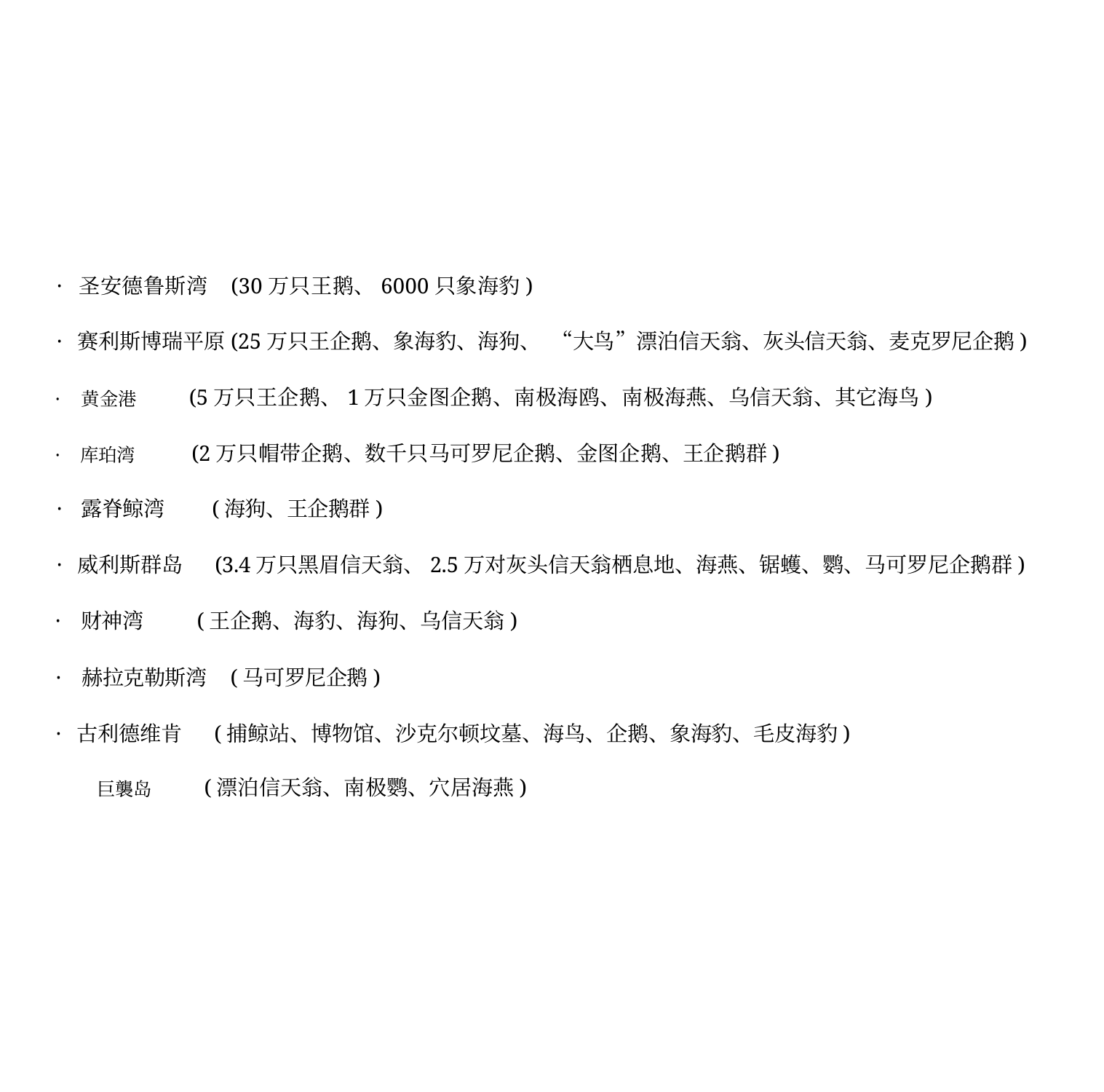

·  圣安德鲁斯湾   (30万只王鹅、6000只象海豹)

·  赛利斯博瑞平原(25万只王企鹅、象海豹、海狗、  “大鸟”漂泊信天翁、灰头信天翁、麦克罗尼企鹅)

·  黄金港         (5万只王企鹅、1万只金图企鹅、南极海鸥、南极海燕、乌信天翁、其它海鸟)

·  库珀湾         (2万只帽带企鹅、数千只马可罗尼企鹅、金图企鹅、王企鹅群)

·  露脊鲸湾      (海狗、王企鹅群)

·  威利斯群岛     (3.4万只黑眉信天翁、2.5万对灰头信天翁栖息地、海燕、锯蠖、鹦、马可罗尼企鹅群)

·  财神湾         (王企鹅、海豹、海狗、乌信天翁)

·  赫拉克勒斯湾  (马可罗尼企鹅)

·  古利德维肯     (捕鲸站、博物馆、沙克尔顿坟墓、海鸟、企鹅、象海豹、毛皮海豹)

巨襲岛         (漂泊信天翁、南极鹦、穴居海燕)